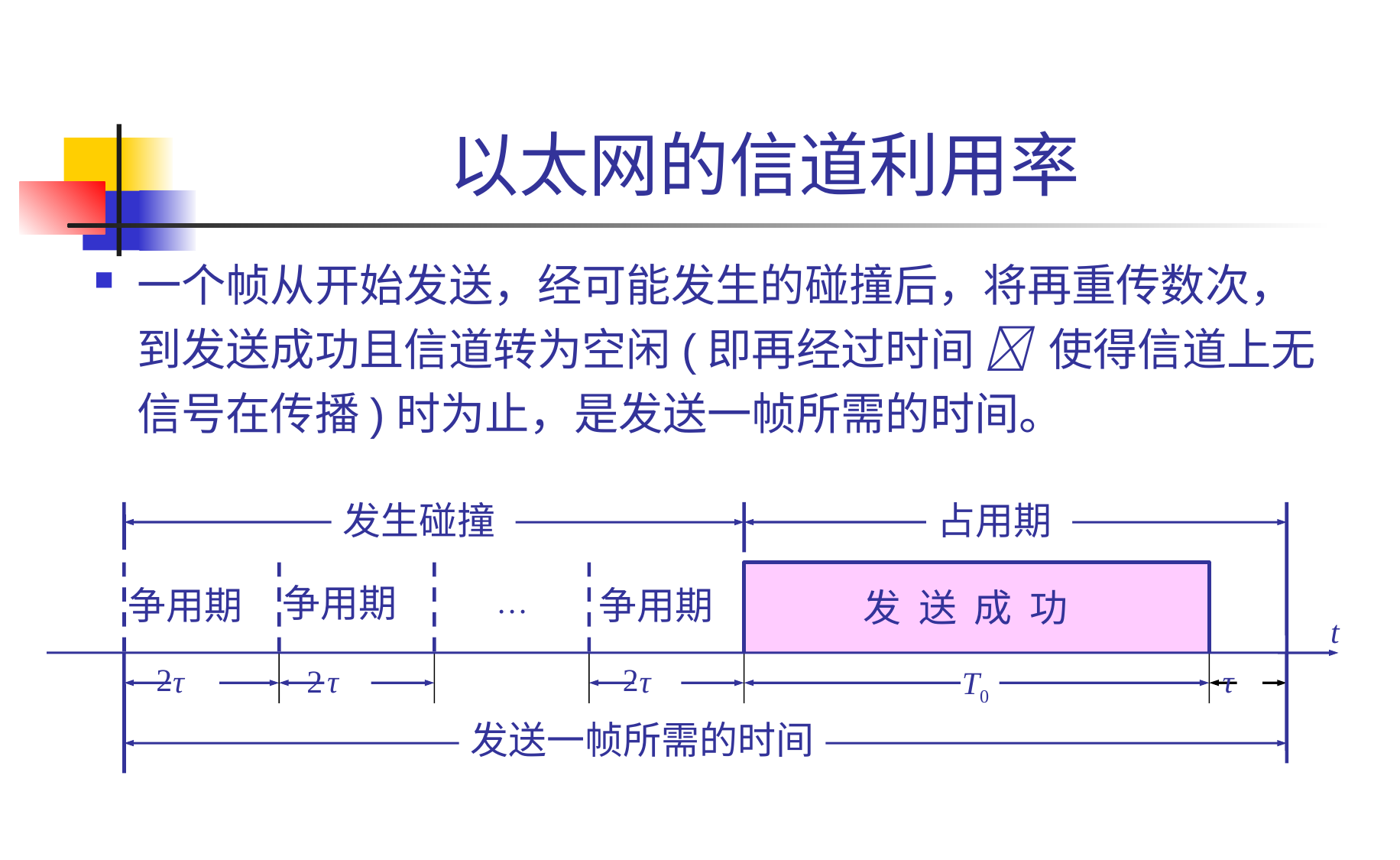

# 以太网的信道利用率
一个帧从开始发送，经可能发生的碰撞后，将再重传数次，到发送成功且信道转为空闲(即再经过时间 τ  使得信道上无信号在传播)时为止，是发送一帧所需的时间。
发生碰撞
占用期

争用期
争用期
争用期
…
发  送  成  功
t

2
2
τ
τ
τ
τ
2
T0

发送一帧所需的时间